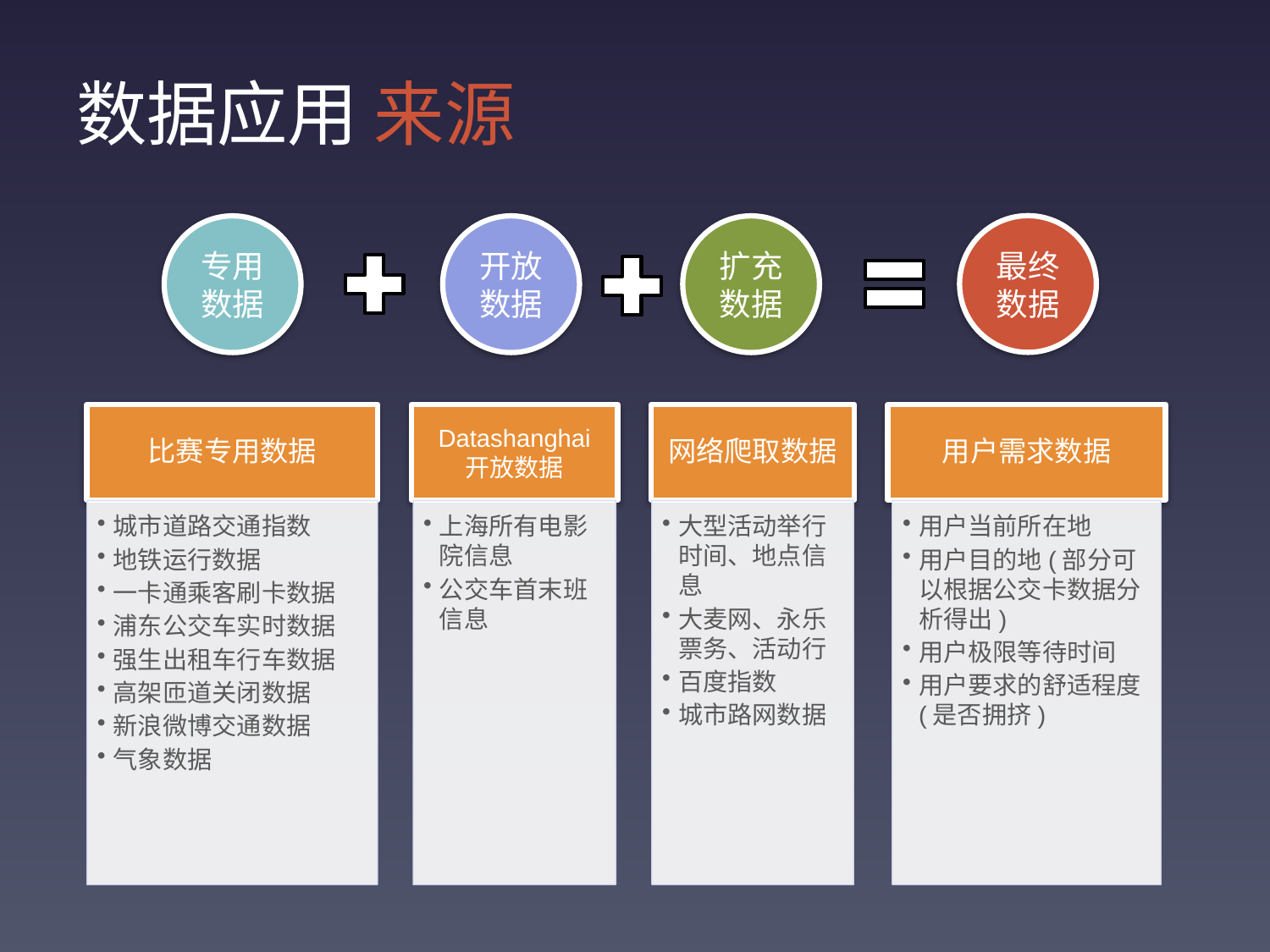

# 数据应用 来源
专用
数据

开放数据

扩充数据

最终数据
比赛专用数据
城市道路交通指数
地铁运行数据
一卡通乘客刷卡数据
浦东公交车实时数据
强生出租车行车数据
高架匝道关闭数据
新浪微博交通数据
气象数据
Datashanghai
开放数据
上海所有电影院信息
公交车首末班信息
网络爬取数据
大型活动举行时间、地点信息
大麦网、永乐票务、活动行
百度指数
城市路网数据
用户需求数据
用户当前所在地
用户目的地(部分可以根据公交卡数据分析得出)
用户极限等待时间
用户要求的舒适程度(是否拥挤)